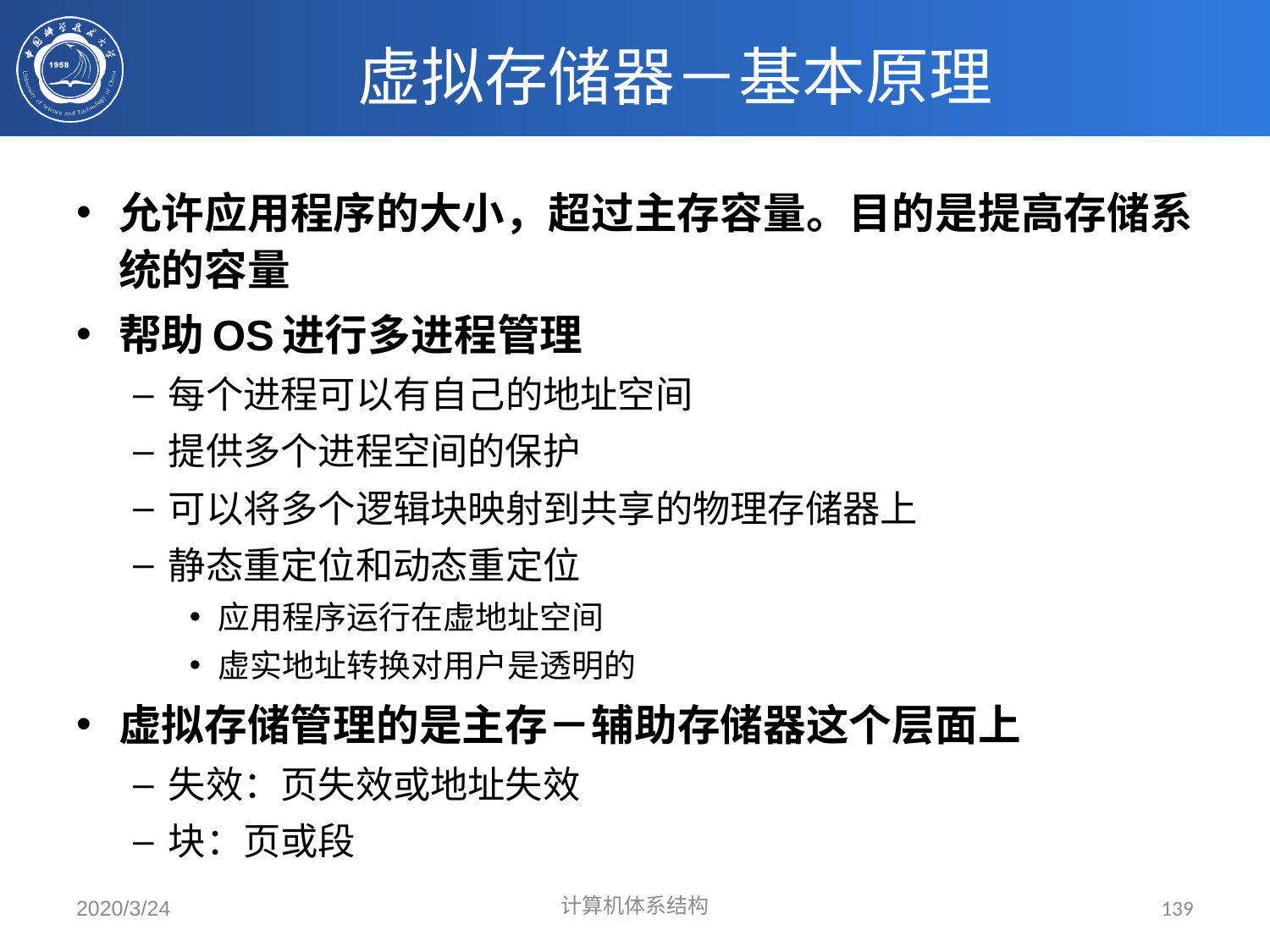

# 虚拟存储器－基本原理
允许应用程序的大小，超过主存容量。目的是提高存储系统的容量
帮助OS进行多进程管理
每个进程可以有自己的地址空间
提供多个进程空间的保护
可以将多个逻辑块映射到共享的物理存储器上
静态重定位和动态重定位
应用程序运行在虚地址空间
虚实地址转换对用户是透明的
虚拟存储管理的是主存－辅助存储器这个层面上
失效：页失效或地址失效
块：页或段
2020/3/24
计算机体系结构
139